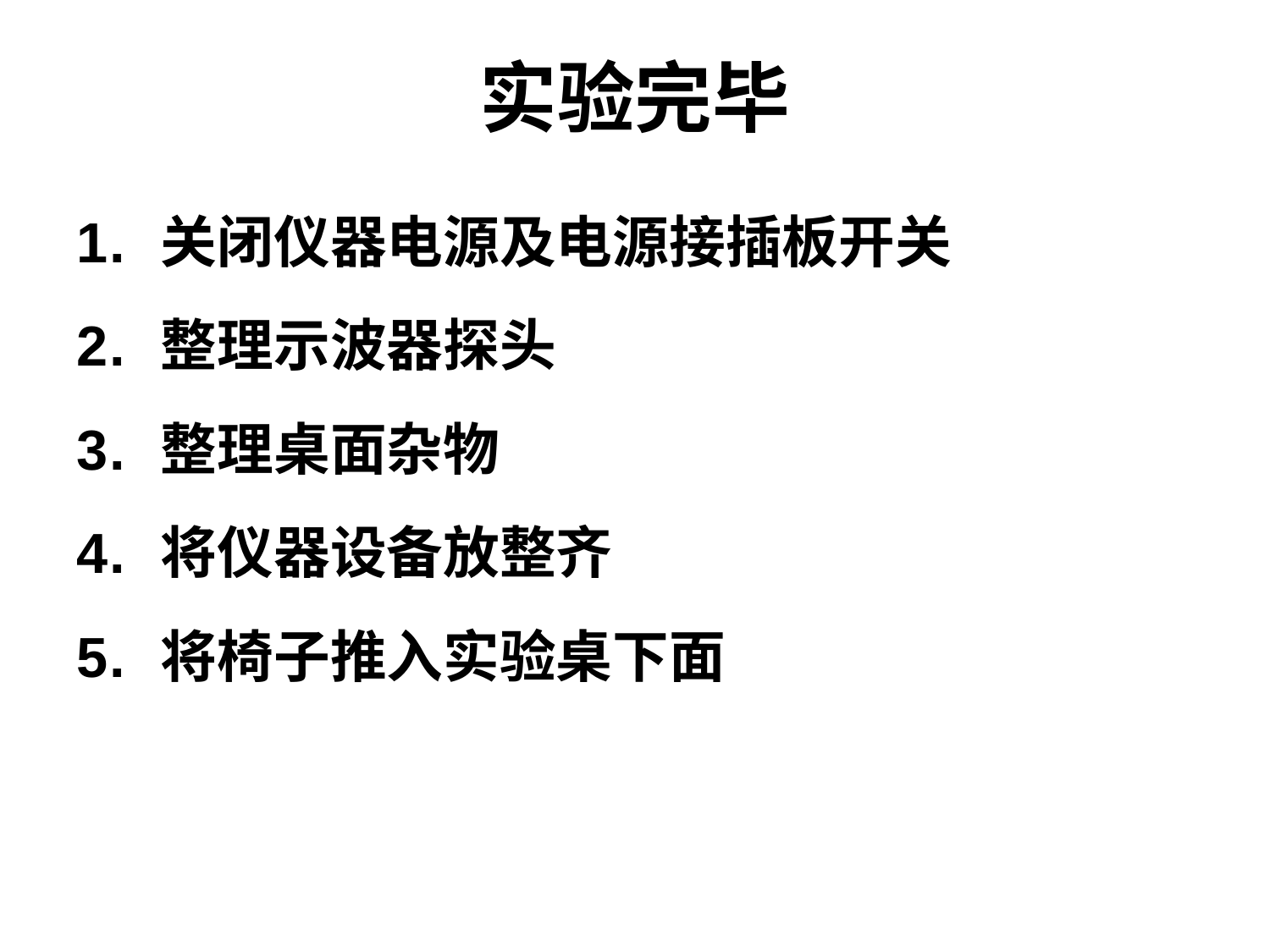

# 实验完毕
关闭仪器电源及电源接插板开关
整理示波器探头
整理桌面杂物
将仪器设备放整齐
将椅子推入实验桌下面